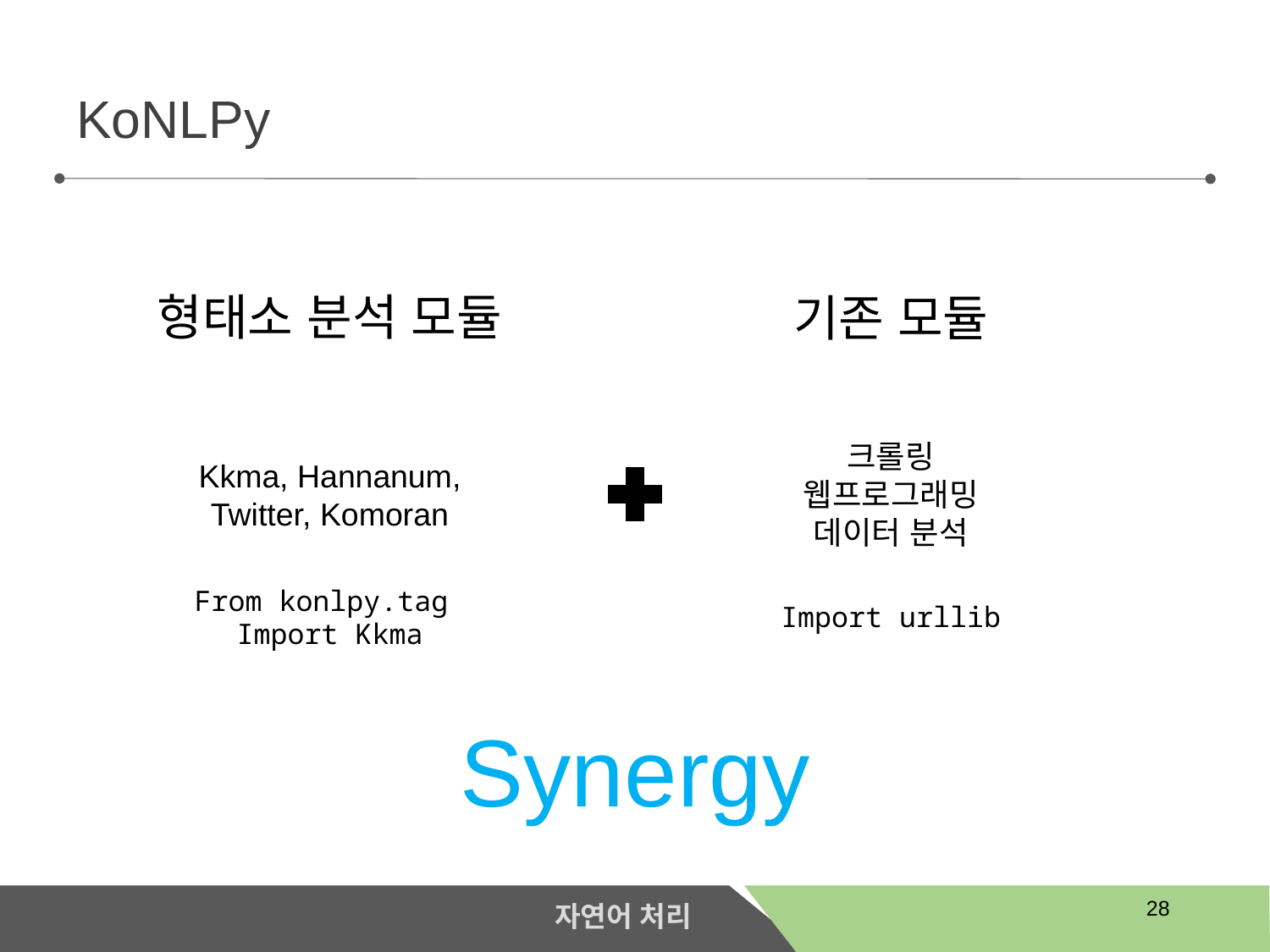

KoNLPy
형태소 분석 모듈
기존 모듈
크롤링
웹프로그래밍
데이터 분석
Kkma, Hannanum,
Twitter, Komoran

From konlpy.tag  Import Kkma
Import urllib
Synergy
28

자연어 처리